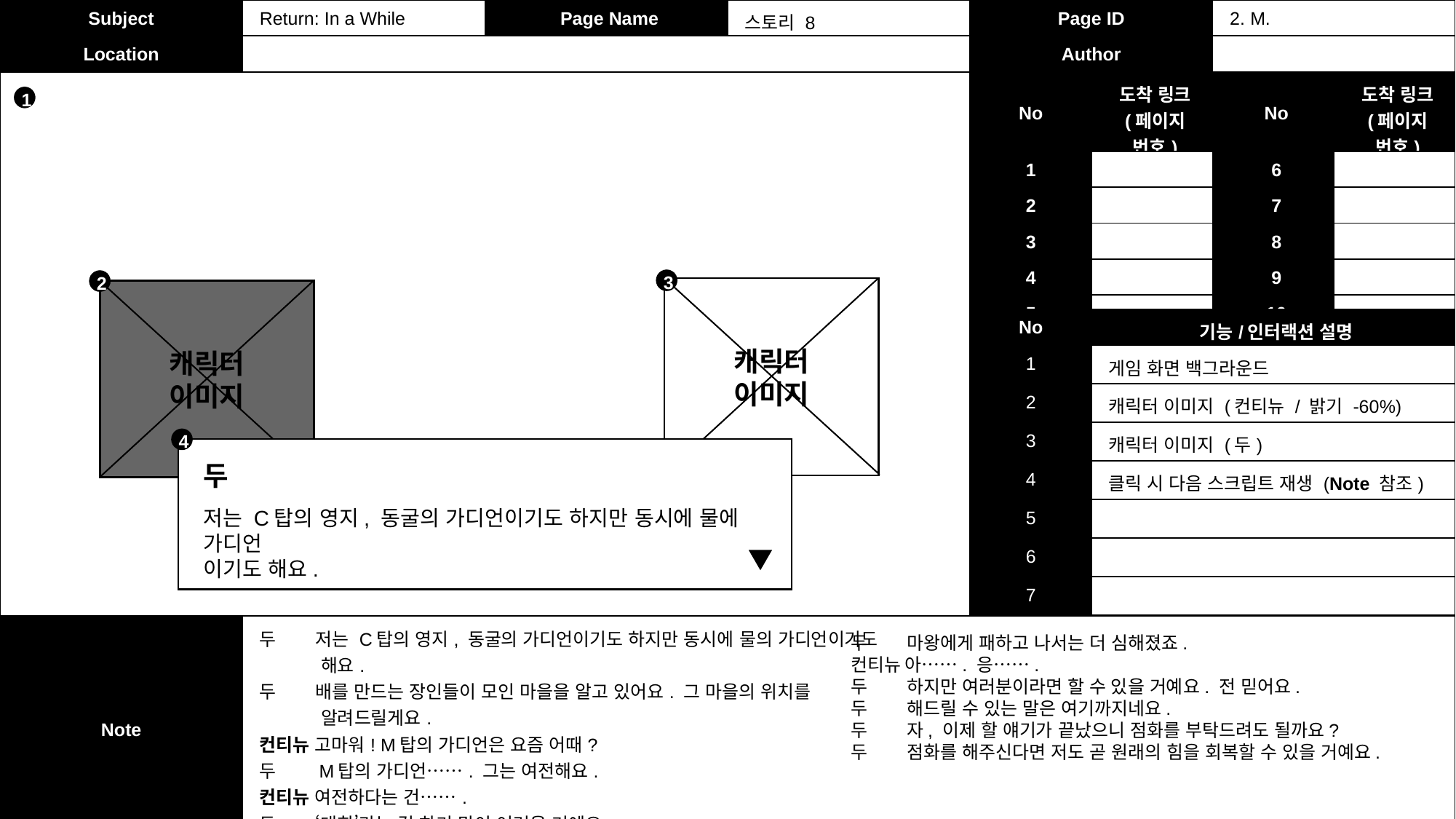

| Subject | Return: In a While | Page Name | 스토리 8 | Page ID | 2. M. |
| --- | --- | --- | --- | --- | --- |
| Location |  |  |  | Author |  |

| No | 도착 링크 (페이지 번호) | No | 도착 링크 (페이지 번호) |
| --- | --- | --- | --- |
| 1 |  | 6 |  |
| 2 |  | 7 |  |
| 3 |  | 8 |  |
| 4 |  | 9 |  |
| 5 |  | 10 |  |
1
3
2

캐릭터
이미지

캐릭터
이미지
| No | 기능/인터랙션 설명 |
| --- | --- |
| 1 | 게임 화면 백그라운드 |
| 2 | 캐릭터 이미지 (컨티뉴 / 밝기 -60%) |
| 3 | 캐릭터 이미지 (두) |
| 4 | 클릭 시 다음 스크립트 재생 (Note 참조) |
| 5 |  |
| 6 |  |
| 7 |  |
4

두
저는 C탑의 영지, 동굴의 가디언이기도 하지만 동시에 물에 가디언
이기도 해요.

| Note | 두 저는 C탑의 영지, 동굴의 가디언이기도 하지만 동시에 물의 가디언이기도 해요. 두 배를 만드는 장인들이 모인 마을을 알고 있어요. 그 마을의 위치를 알려드릴게요. 컨티뉴 고마워! M탑의 가디언은 요즘 어때? 두 M탑의 가디언……. 그는 여전해요. 컨티뉴 여전하다는 건……. 두 ‘대회’라는 걸 하기 많이 어려울 거예요. |
| --- | --- |
두        마왕에게 패하고 나서는 더 심해졌죠.
컨티뉴 아……. 응…….
두        하지만 여러분이라면 할 수 있을 거예요. 전 믿어요.
두        해드릴 수 있는 말은 여기까지네요.
두        자, 이제 할 얘기가 끝났으니 점화를 부탁드려도 될까요?
두        점화를 해주신다면 저도 곧 원래의 힘을 회복할 수 있을 거예요.